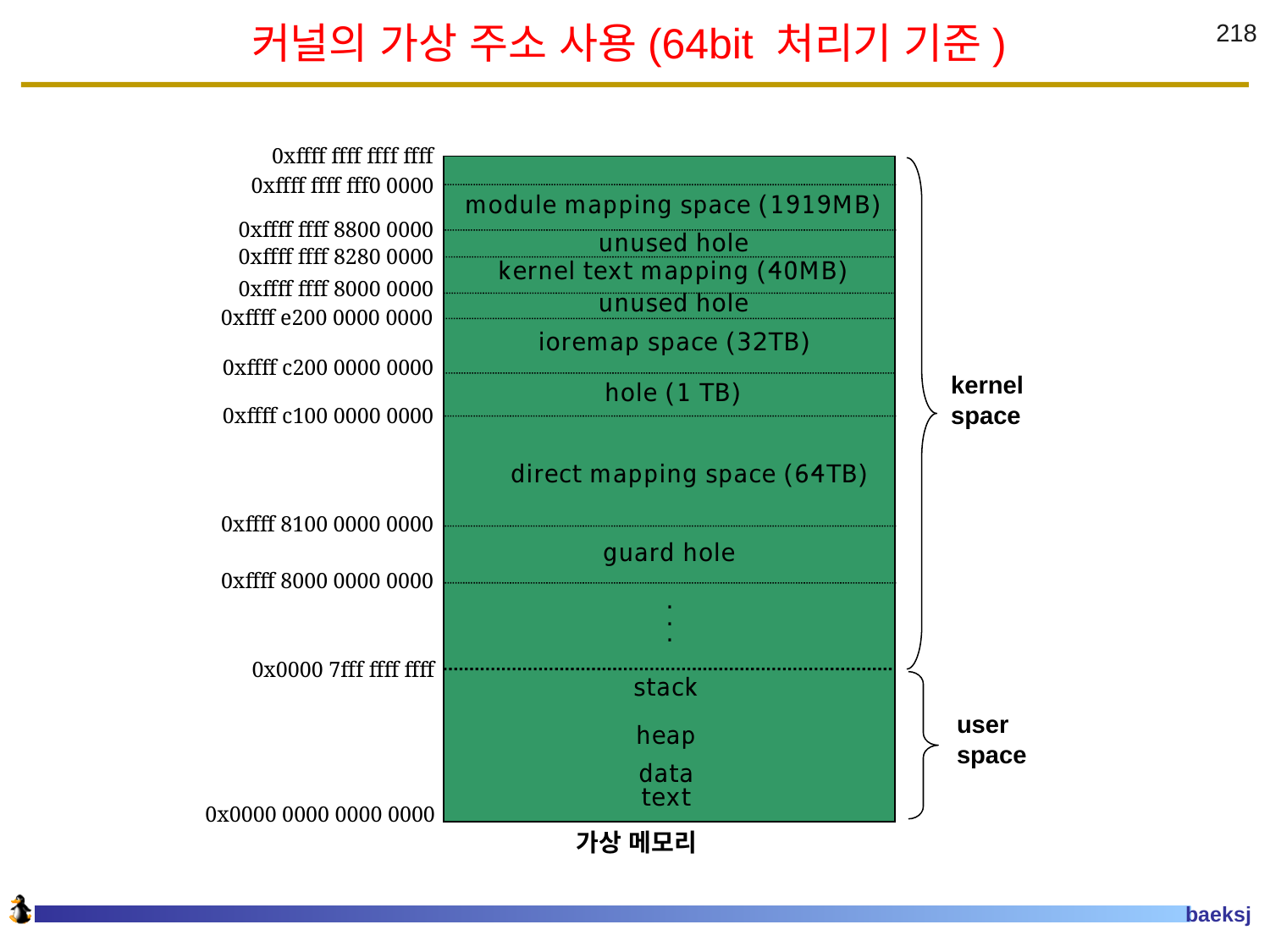

# 커널의 가상 주소 사용(64bit 처리기 기준)
218
0xffff ffff ffff ffff

0xffff ffff fff0 0000

module mapping space (1919MB)
0xffff ffff 8800 0000
unused hole
kernel text mapping (40MB)

0xffff ffff 8280 0000

0xffff ffff 8000 0000
unused hole

0xffff e200 0000 0000

ioremap space (32TB)
0xffff c200 0000 0000

kernel
space
hole (1 TB)
0xffff c100 0000 0000

direct mapping space (64TB)

0xffff 8100 0000 0000

guard hole

.
.
.
0xffff 8000 0000 0000

0x0000 7fff ffff ffff

stack

heap

data
text
user
space
0x0000 0000 0000 0000
 가상 메모리